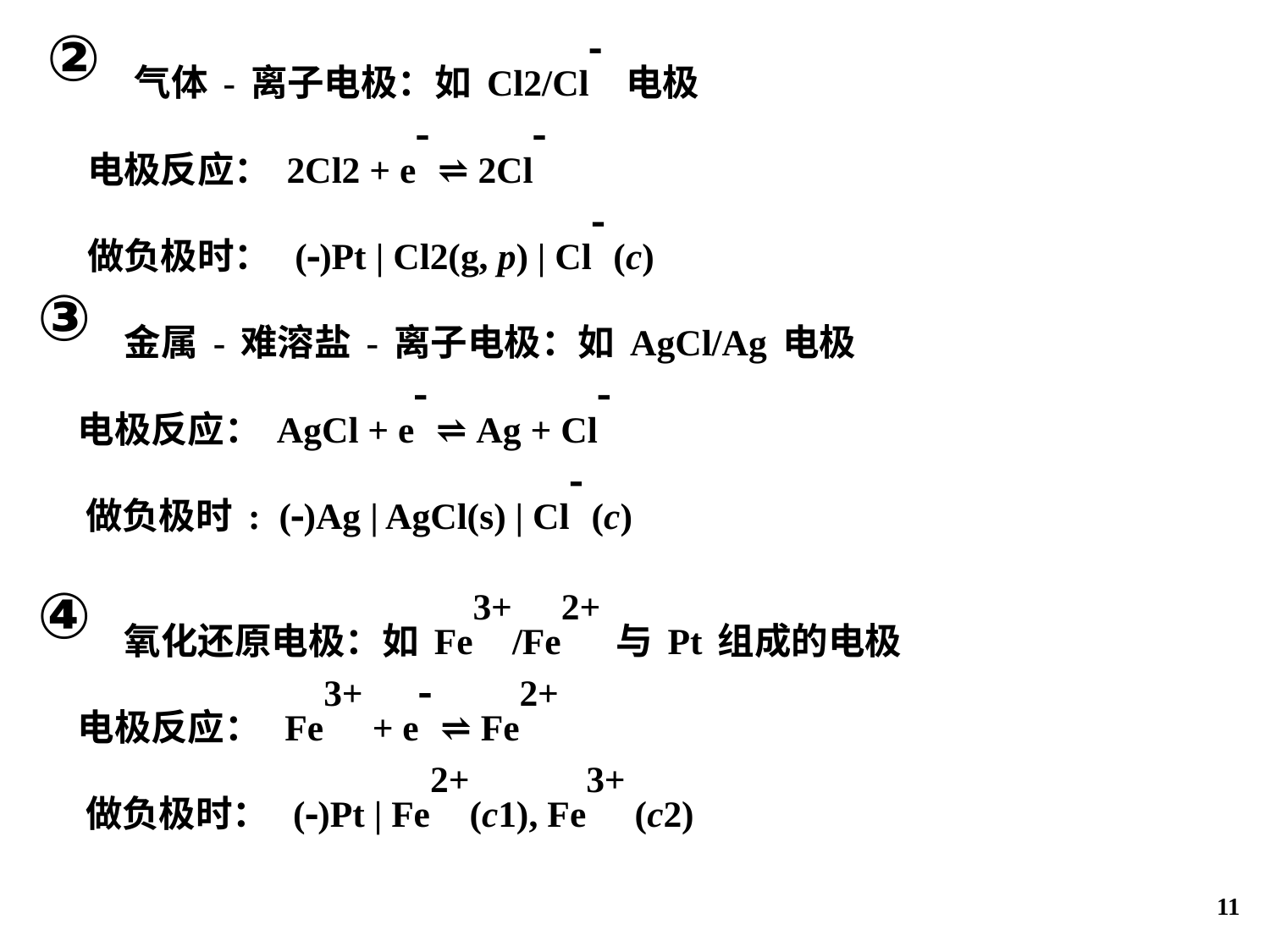

气体-离子电极：如Cl2/Cl− 电极
   电极反应：2Cl2 + e− ⇌ 2Cl−
   做负极时： (−)Pt | Cl2(g, p) | Cl− (c)
 金属-难溶盐-离子电极：如AgCl/Ag电极
   电极反应：AgCl + e− ⇌ Ag + Cl−
    做负极时:  (−)Ag | AgCl(s) | Cl− (c)
 氧化还原电极：如Fe3+/Fe2+与Pt组成的电极
   电极反应： Fe3+ + e− ⇌ Fe2+
    做负极时： (−)Pt | Fe2+(c1), Fe3+ (c2)